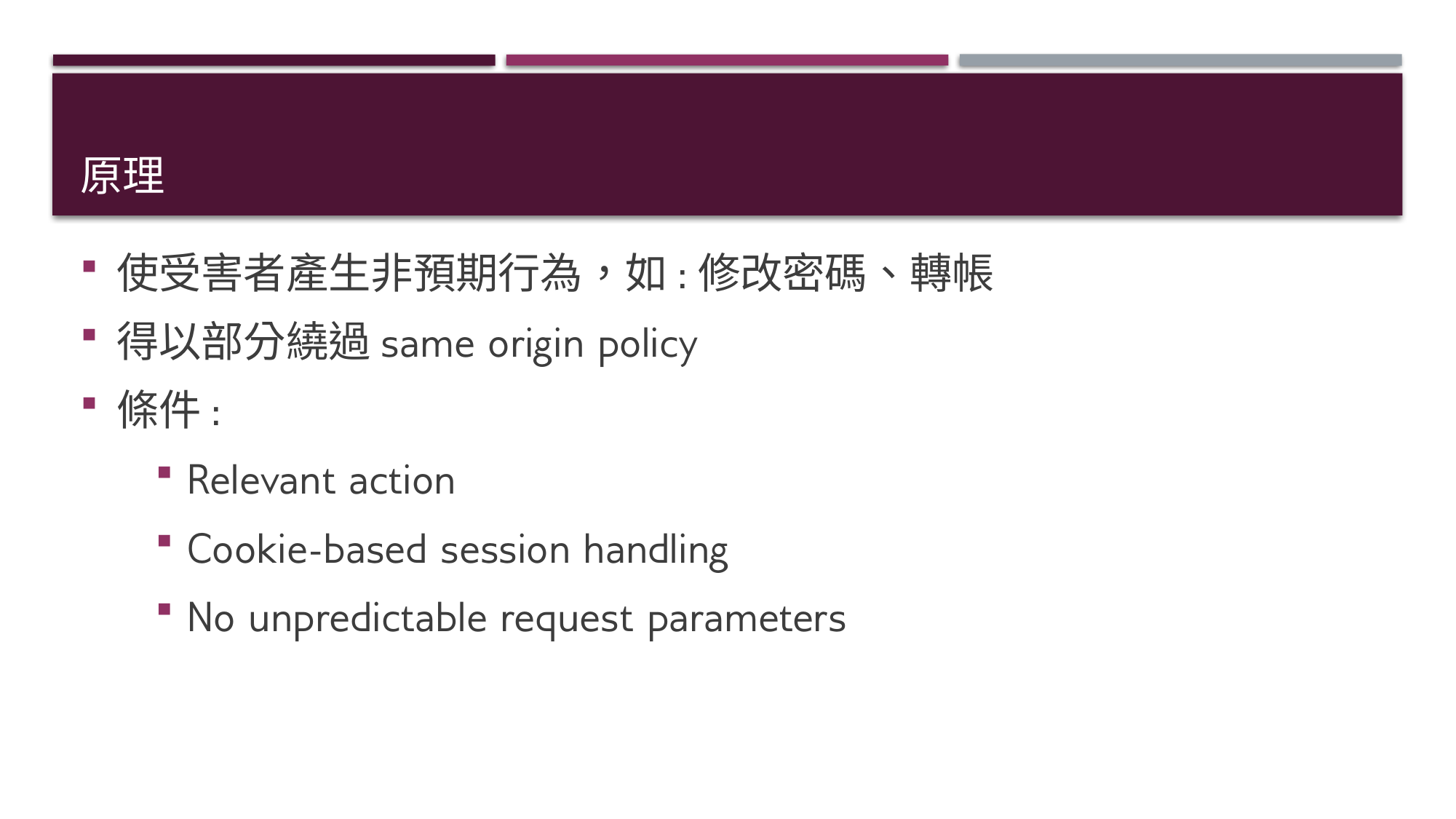

# 原理
使受害者產生非預期行為，如:修改密碼、轉帳
得以部分繞過same origin policy
條件:
Relevant action
Cookie-based session handling
No unpredictable request parameters